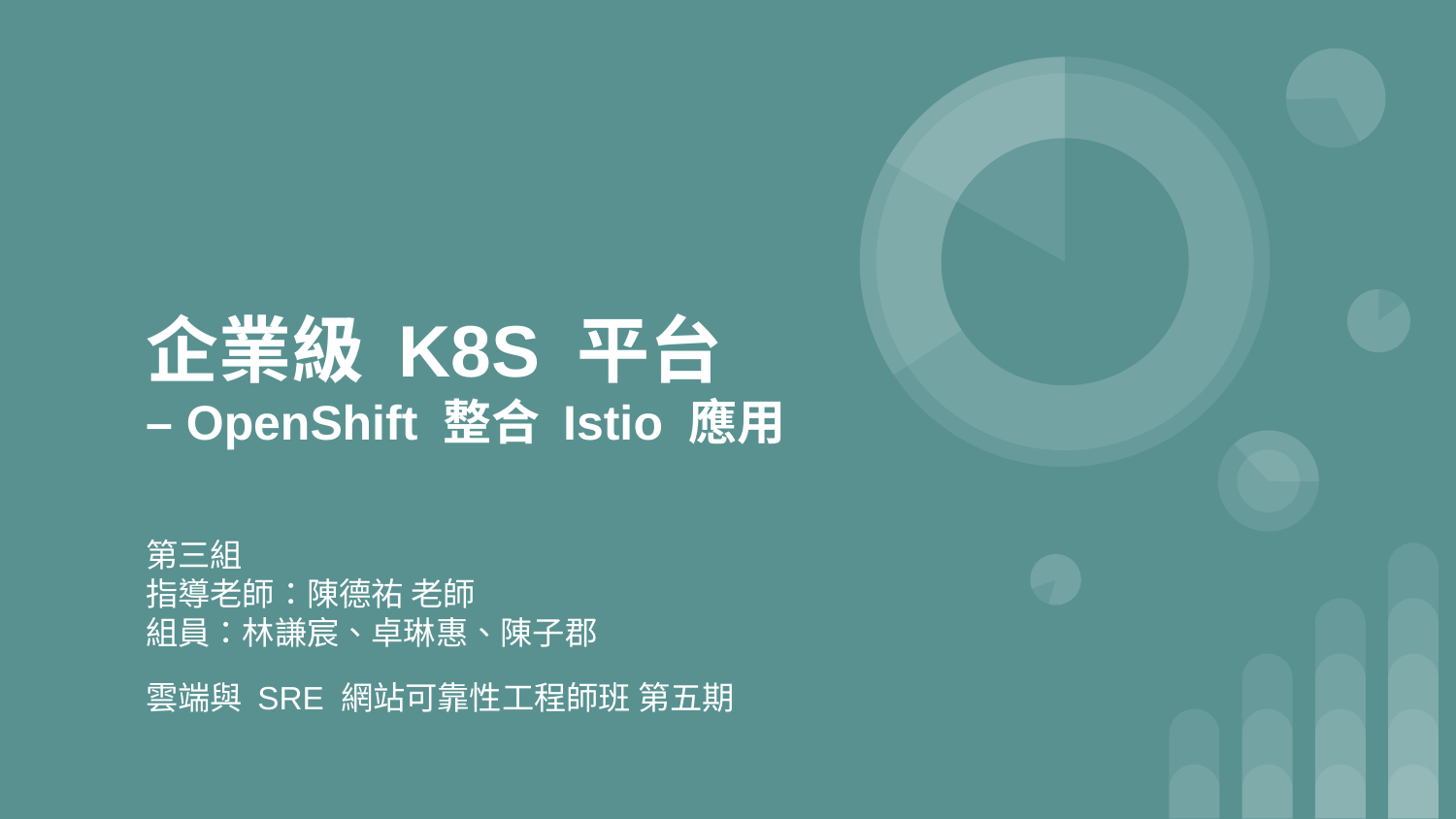

# 企業級 K8S 平台
– OpenShift 整合 Istio 應用
第三組
指導老師：陳德祐 老師
組員：林謙宸、卓琳惠、陳子郡
雲端與 SRE 網站可靠性工程師班 第五期